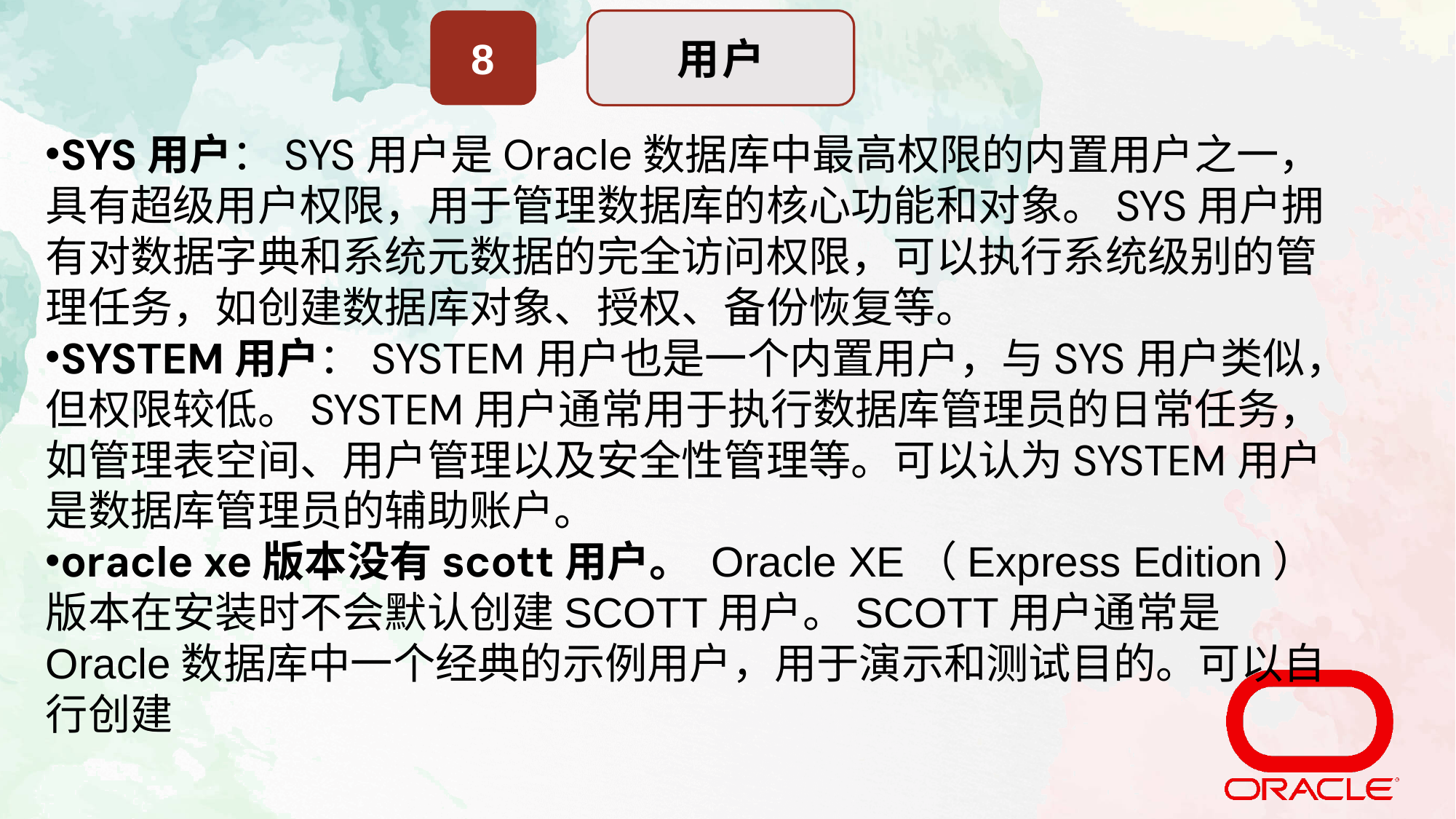

8
用户
SYS用户：SYS用户是Oracle数据库中最高权限的内置用户之一，具有超级用户权限，用于管理数据库的核心功能和对象。SYS用户拥有对数据字典和系统元数据的完全访问权限，可以执行系统级别的管理任务，如创建数据库对象、授权、备份恢复等。
SYSTEM用户：SYSTEM用户也是一个内置用户，与SYS用户类似，但权限较低。SYSTEM用户通常用于执行数据库管理员的日常任务，如管理表空间、用户管理以及安全性管理等。可以认为SYSTEM用户是数据库管理员的辅助账户。
oracle xe版本没有scott用户。 Oracle XE（Express Edition）版本在安装时不会默认创建SCOTT用户。SCOTT用户通常是Oracle数据库中一个经典的示例用户，用于演示和测试目的。可以自行创建